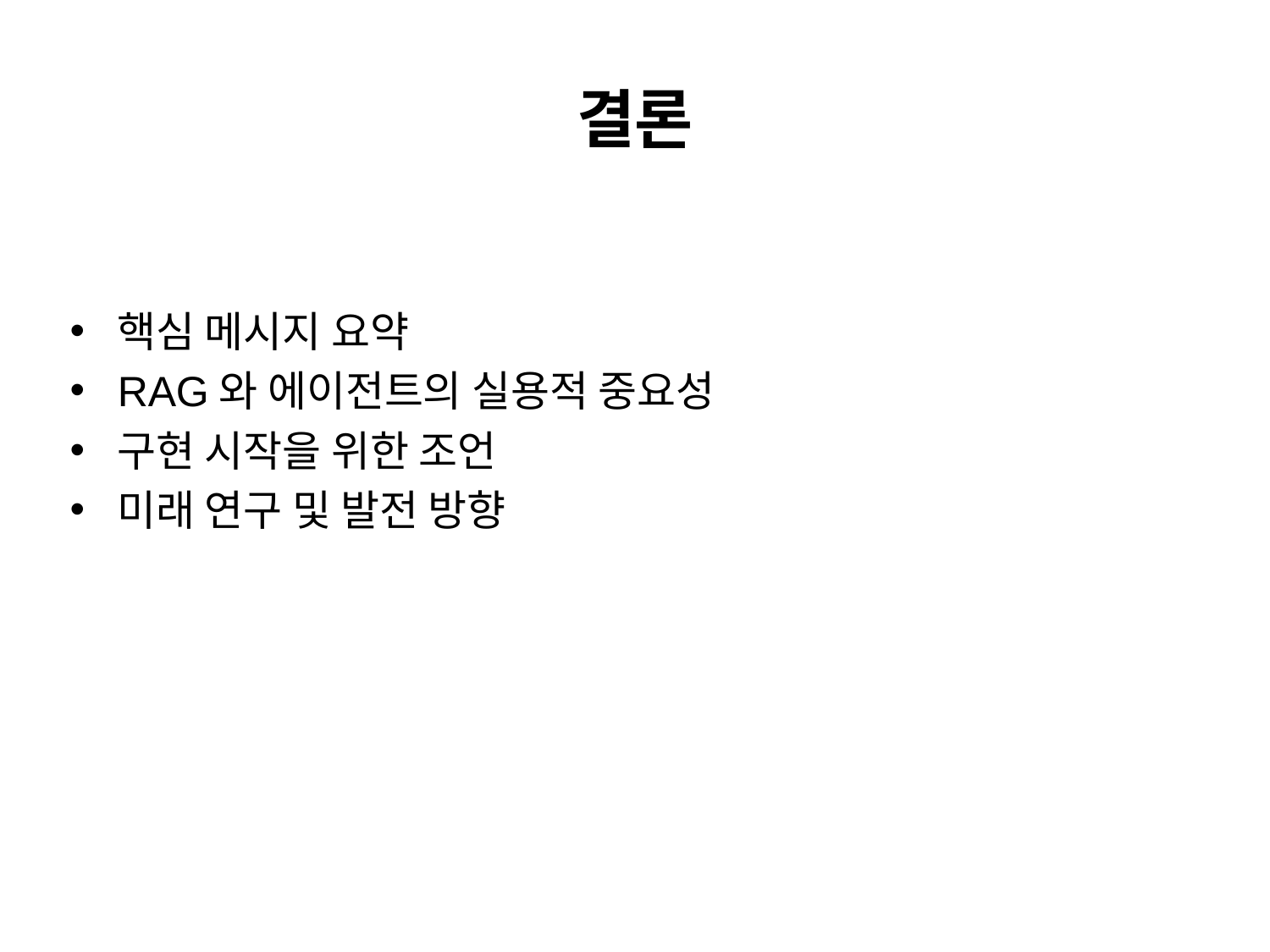

# 결론

핵심 메시지 요약
RAG와 에이전트의 실용적 중요성
구현 시작을 위한 조언
미래 연구 및 발전 방향